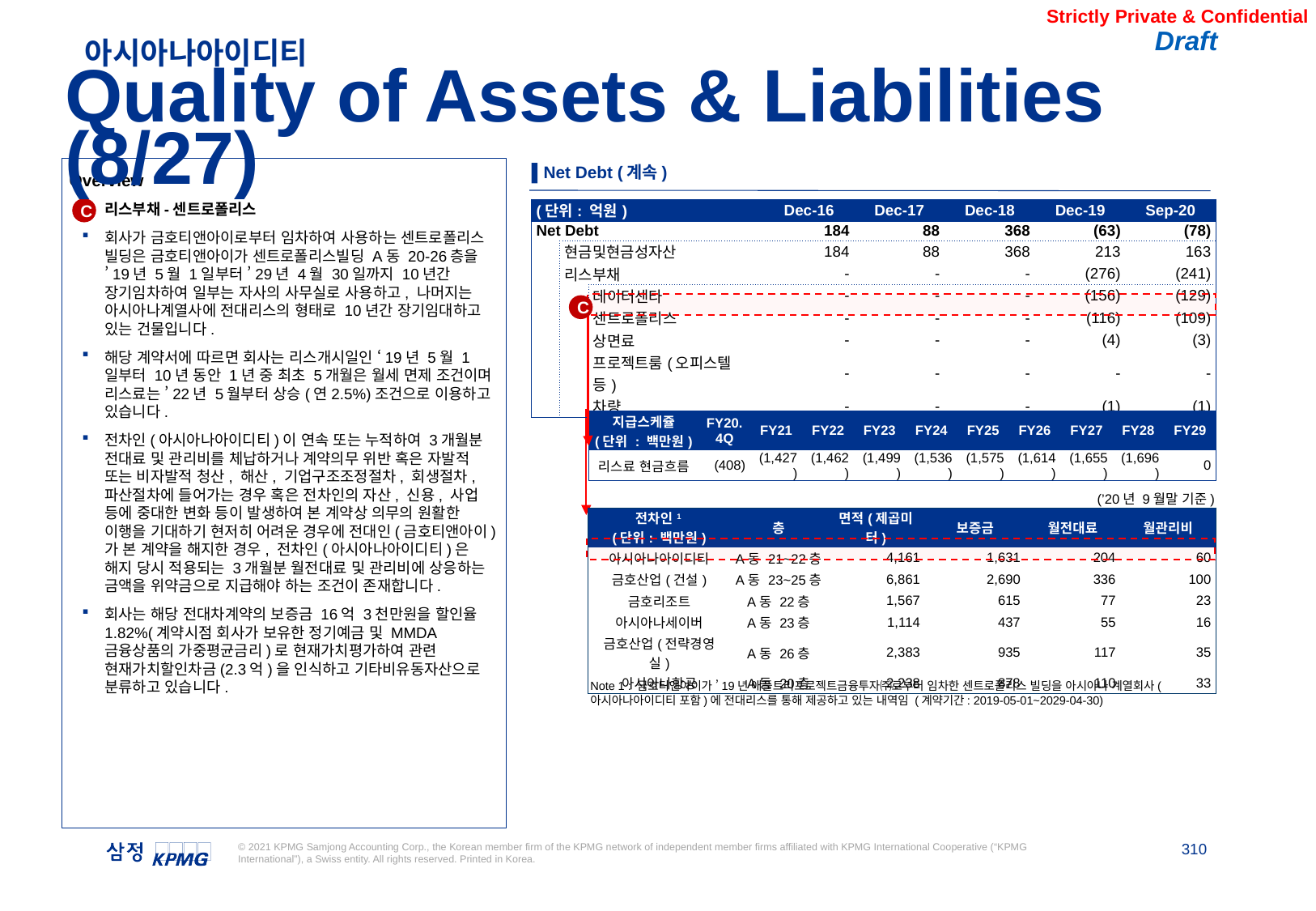

아시아나아이디티
Quality of Assets & Liabilities (8/27)
▌Net Debt (계속)
Overview
리스부채-센트로폴리스
회사가 금호티앤아이로부터 임차하여 사용하는 센트로폴리스 빌딩은 금호티앤아이가 센트로폴리스빌딩 A동 20-26층을 ’19년 5월 1일부터 ’29년 4월 30일까지 10년간 장기임차하여 일부는 자사의 사무실로 사용하고, 나머지는 아시아나계열사에 전대리스의 형태로 10년간 장기임대하고 있는 건물입니다.
해당 계약서에 따르면 회사는 리스개시일인 ‘19년 5월 1일부터 10년 동안 1년 중 최초 5개월은 월세 면제 조건이며 리스료는 ’22년 5월부터 상승(연2.5%)조건으로 이용하고 있습니다.
전차인(아시아나아이디티)이 연속 또는 누적하여 3개월분 전대료 및 관리비를 체납하거나 계약의무 위반 혹은 자발적 또는 비자발적 청산, 해산, 기업구조조정절차, 회생절차, 파산절차에 들어가는 경우 혹은 전차인의 자산, 신용, 사업 등에 중대한 변화 등이 발생하여 본 계약상 의무의 원활한 이행을 기대하기 현저히 어려운 경우에 전대인(금호티앤아이)가 본 계약을 해지한 경우, 전차인(아시아나아이디티)은 해지 당시 적용되는 3개월분 월전대료 및 관리비에 상응하는 금액을 위약금으로 지급해야 하는 조건이 존재합니다.
회사는 해당 전대차계약의 보증금 16억 3천만원을 할인율 1.82%(계약시점 회사가 보유한 정기예금 및 MMDA 금융상품의 가중평균금리)로 현재가치평가하여 관련 현재가치할인차금(2.3억)을 인식하고 기타비유동자산으로 분류하고 있습니다.

C
| (단위: 억원) |  |  | Dec-16 | Dec-17 | Dec-18 | Dec-19 | Sep-20 |
| --- | --- | --- | --- | --- | --- | --- | --- |
| Net Debt |  |  | 184 | 88 | 368 | (63) | (78) |
|  | 현금및현금성자산 |  | 184 | 88 | 368 | 213 | 163 |
|  | 리스부채 |  | - | - | - | (276) | (241) |
|  |  | 데이터센타 | - | - | - | (156) | (129) |
|  |  | 센트로폴리스 | - | - | - | (116) | (109) |
|  |  | 상면료 | - | - | - | (4) | (3) |
|  |  | 프로젝트룸(오피스텔 등) | - | - | - | - | - |
|  |  | 차량 | - | - | - | (1) | (1) |

C
| 지급스케쥴 (단위 : 백만원) | FY20.4Q | FY21 | FY22 | FY23 | FY24 | FY25 | FY26 | FY27 | FY28 | FY29 |
| --- | --- | --- | --- | --- | --- | --- | --- | --- | --- | --- |
| 리스료 현금흐름 | (408) | (1,427) | (1,462) | (1,499) | (1,536) | (1,575) | (1,614) | (1,655) | (1,696) | 0 |
(’20년 9월말 기준)
| 전차인1 (단위: 백만원) | 층 | 면적(제곱미터) | 보증금 | 월전대료 | 월관리비 |
| --- | --- | --- | --- | --- | --- |
| 아시아나아이디티 | A동 21~22층 | 4,161 | 1,631 | 204 | 60 |
| 금호산업(건설) | A동 23~25층 | 6,861 | 2,690 | 336 | 100 |
| 금호리조트 | A동 22층 | 1,567 | 615 | 77 | 23 |
| 아시아나세이버 | A동 23층 | 1,114 | 437 | 55 | 16 |
| 금호산업(전략경영실) | A동 26층 | 2,383 | 935 | 117 | 35 |
| 아시아나항공 | A동 20층 | 2,238 | 878 | 110 | 33 |

Note 1 : 금호티앤아이가 ’19년 애플트리프로젝트금융투자㈜로부터 임차한 센트로폴리스 빌딩을 아시아나 계열회사(아시아나아이디티 포함)에 전대리스를 통해 제공하고 있는 내역임 (계약기간: 2019-05-01~2029-04-30)